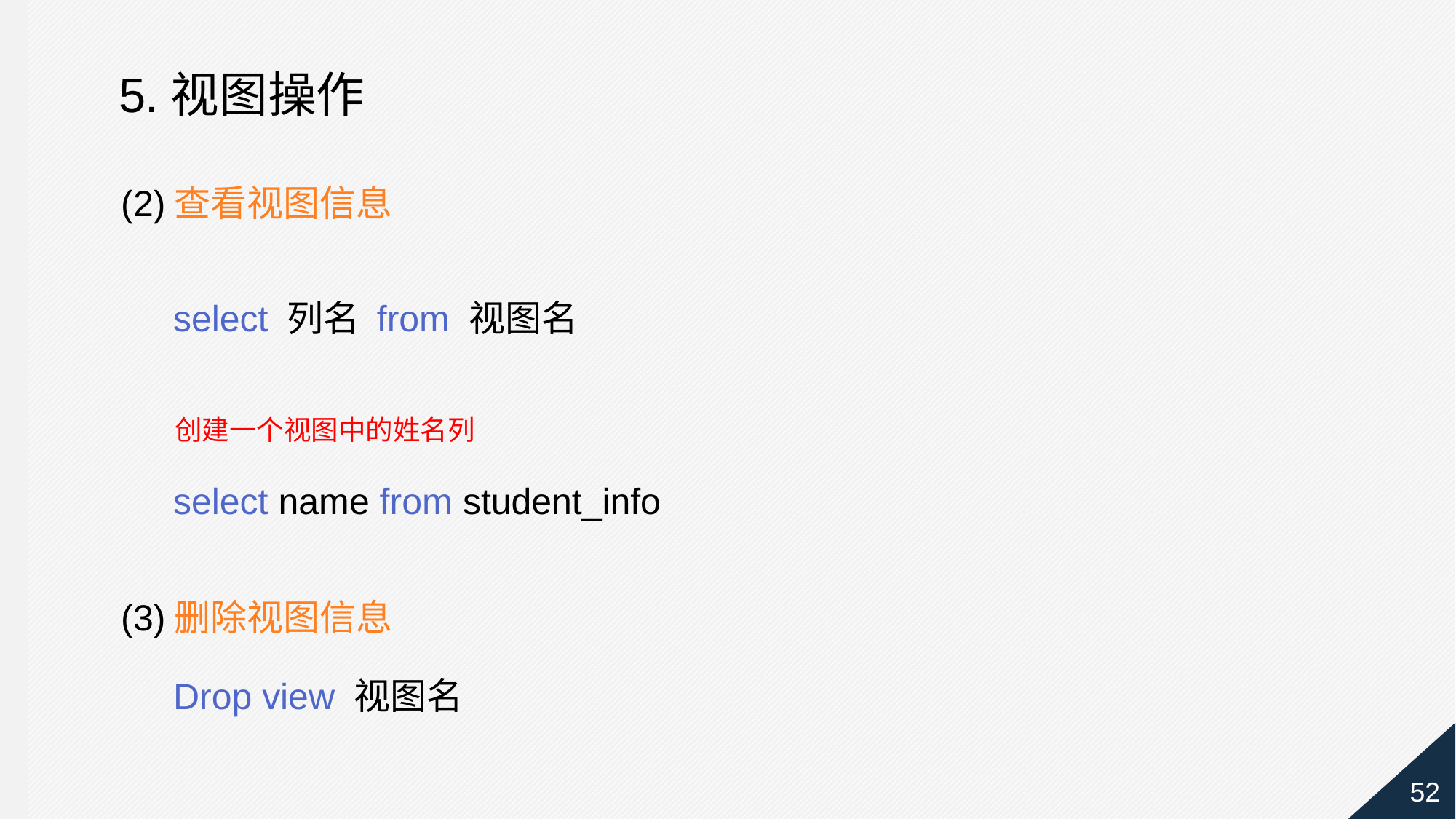

5.视图操作
(2)查看视图信息
select 列名 from 视图名
创建一个视图中的姓名列
select name from student_info
(3)删除视图信息
Drop view 视图名
52